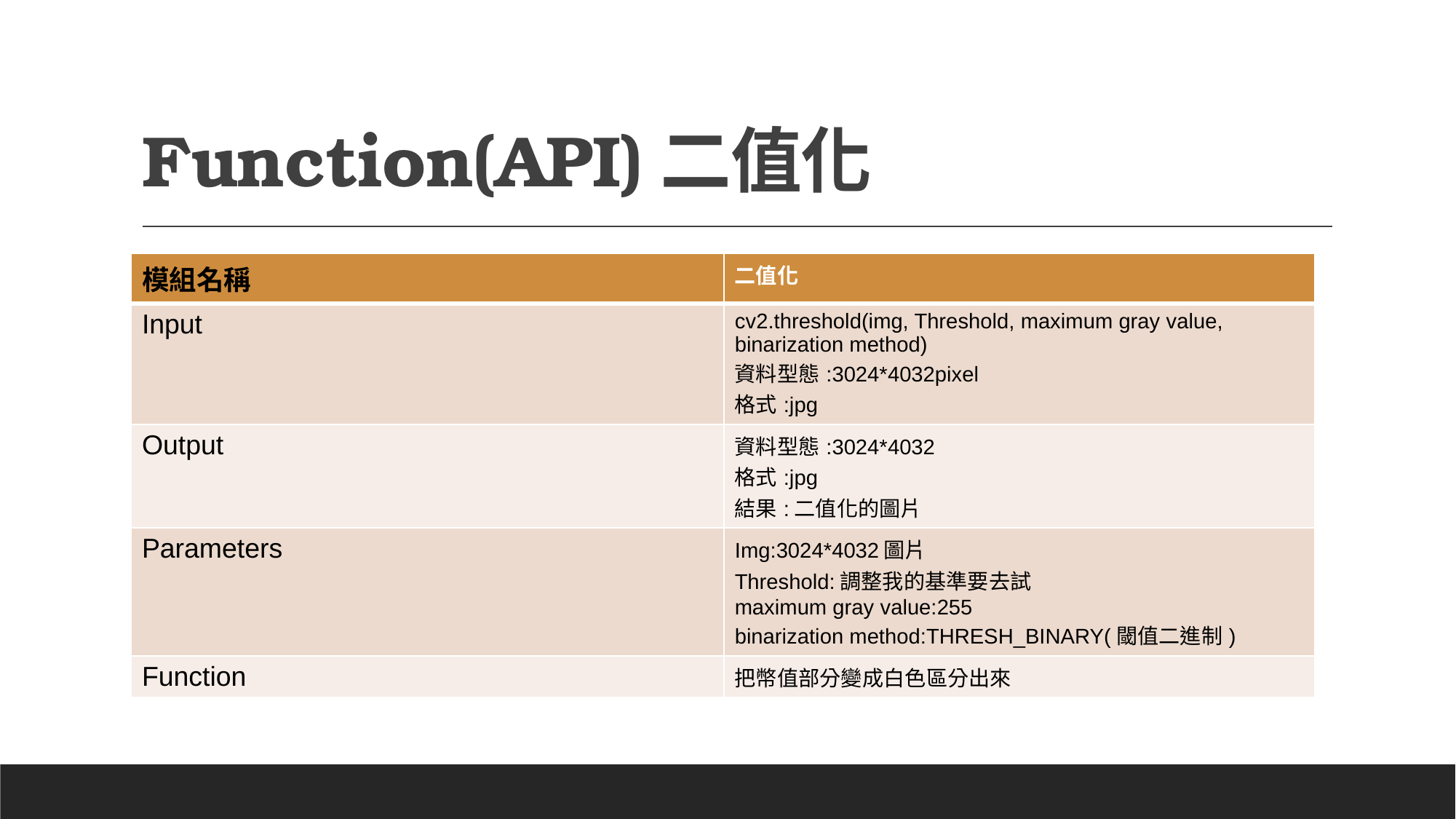

# Function(API)二值化
| 模組名稱 | 二值化 |
| --- | --- |
| Input | cv2.threshold(img, Threshold, maximum gray value, binarization method) 資料型態:3024\*4032pixel 格式:jpg |
| Output | 資料型態:3024\*4032 格式:jpg 結果:二值化的圖片 |
| Parameters | Img:3024\*4032圖片 Threshold:調整我的基準要去試 maximum gray value:255 binarization method:THRESH\_BINARY(閾值二進制) |
| Function | 把幣值部分變成白色區分出來 |